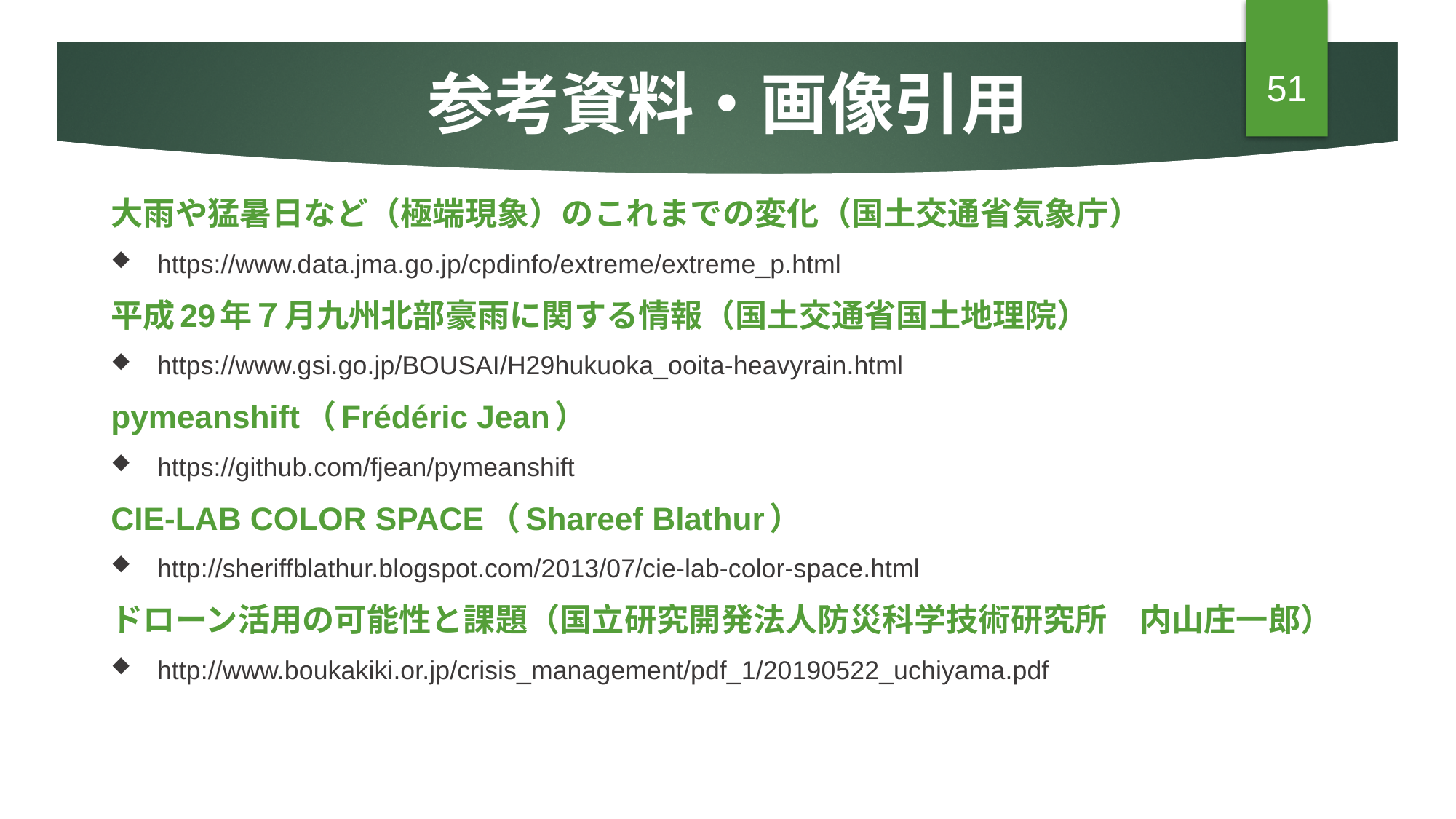

# 参考資料・画像引用
51
大雨や猛暑日など（極端現象）のこれまでの変化（国土交通省気象庁）
https://www.data.jma.go.jp/cpdinfo/extreme/extreme_p.html
平成29年７月九州北部豪雨に関する情報（国土交通省国土地理院）
https://www.gsi.go.jp/BOUSAI/H29hukuoka_ooita-heavyrain.html
pymeanshift（Frédéric Jean）
https://github.com/fjean/pymeanshift
CIE-LAB COLOR SPACE（Shareef Blathur）
http://sheriffblathur.blogspot.com/2013/07/cie-lab-color-space.html
ドローン活用の可能性と課題（国立研究開発法人防災科学技術研究所　内山庄一郎）
http://www.boukakiki.or.jp/crisis_management/pdf_1/20190522_uchiyama.pdf